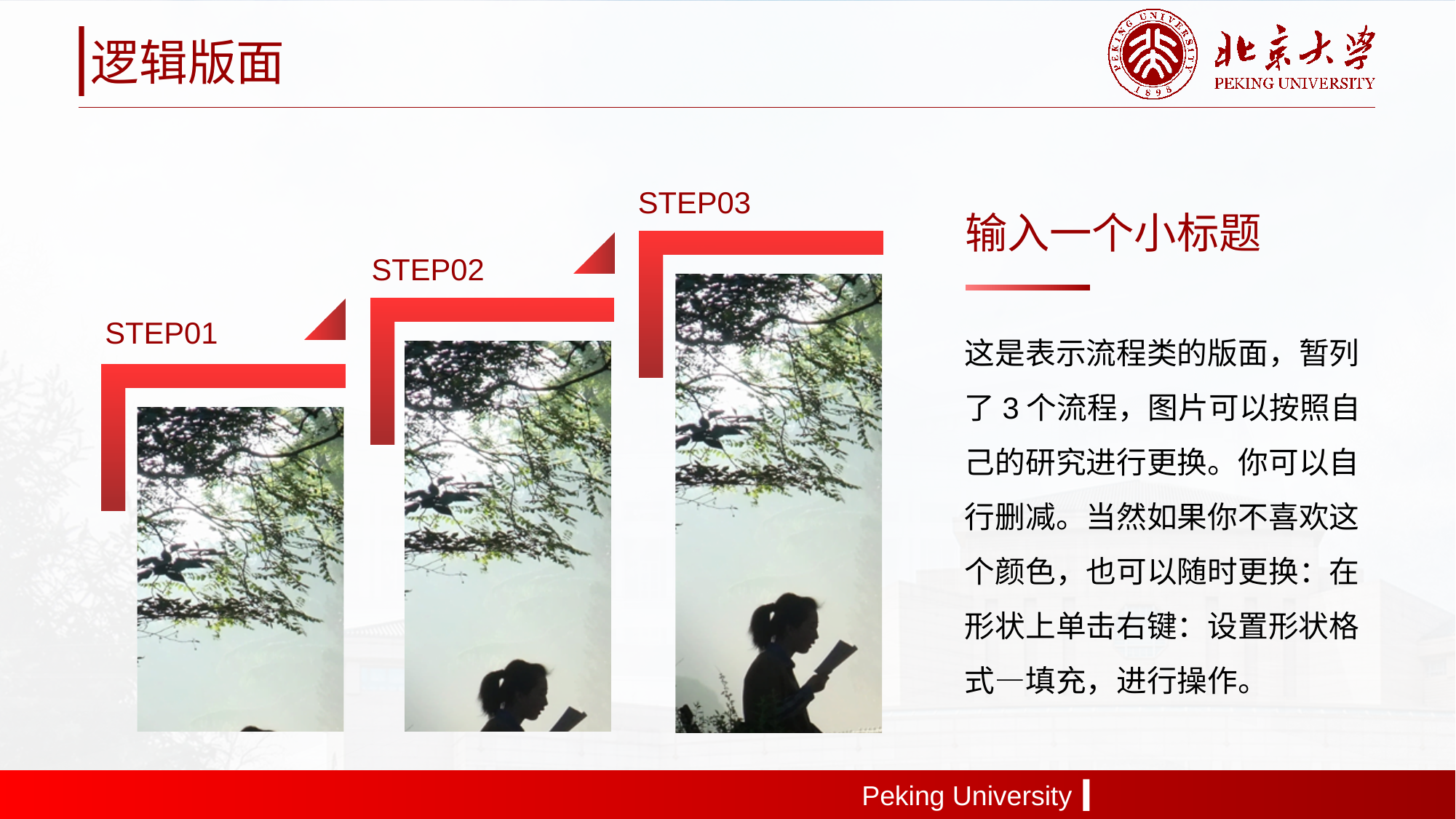

逻辑版面

STEP03
输入一个小标题

这是表示流程类的版面，暂列了3个流程，图片可以按照自己的研究进行更换。你可以自行删减。当然如果你不喜欢这个颜色，也可以随时更换：在形状上单击右键：设置形状格式—填充，进行操作。

STEP02

STEP01